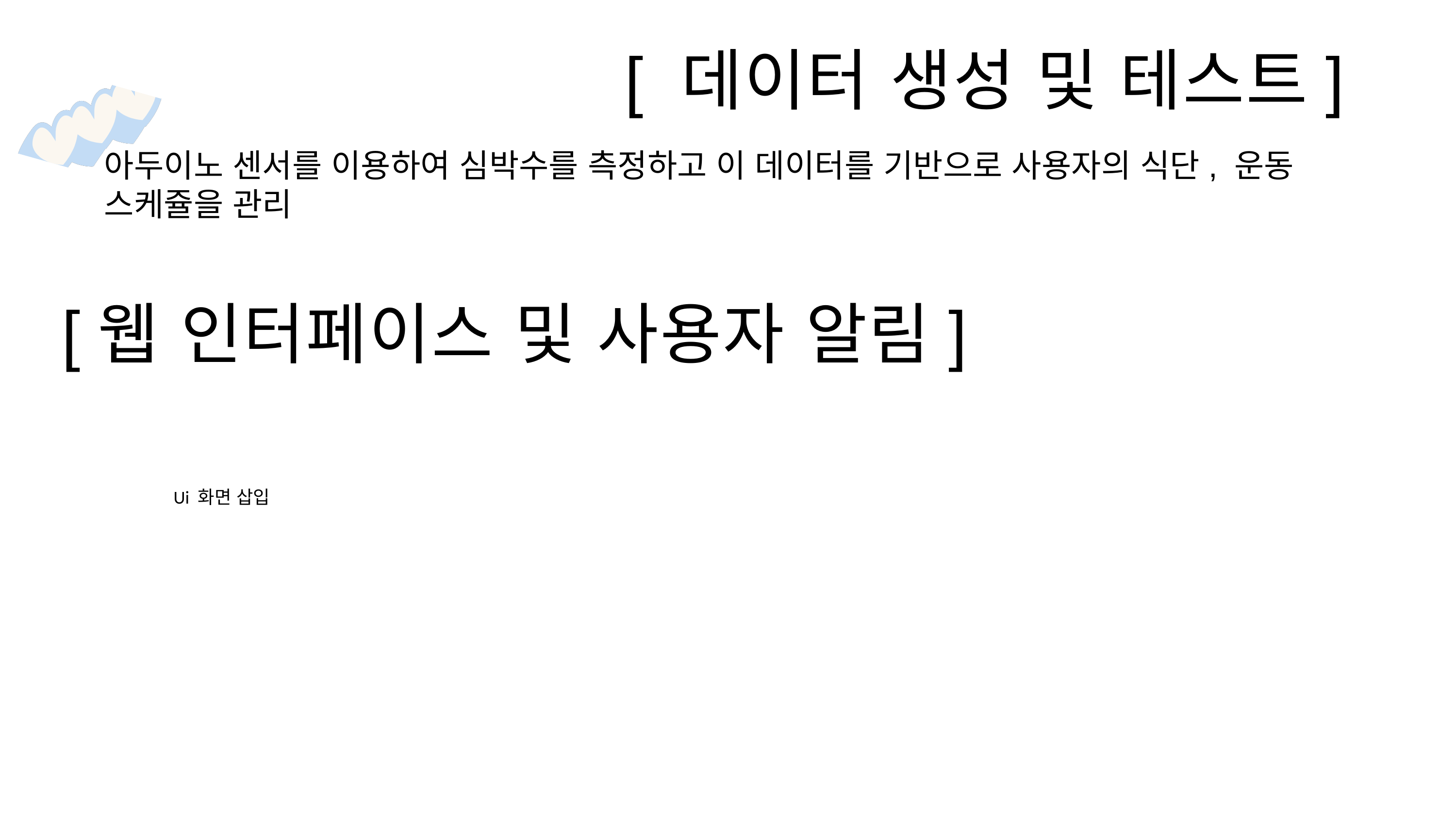

[ 데이터 생성 및 테스트]

아두이노 센서를 이용하여 심박수를 측정하고 이 데이터를 기반으로 사용자의 식단, 운동 스케쥴을 관리
[웹 인터페이스 및 사용자 알림]
Ui 화면 삽입